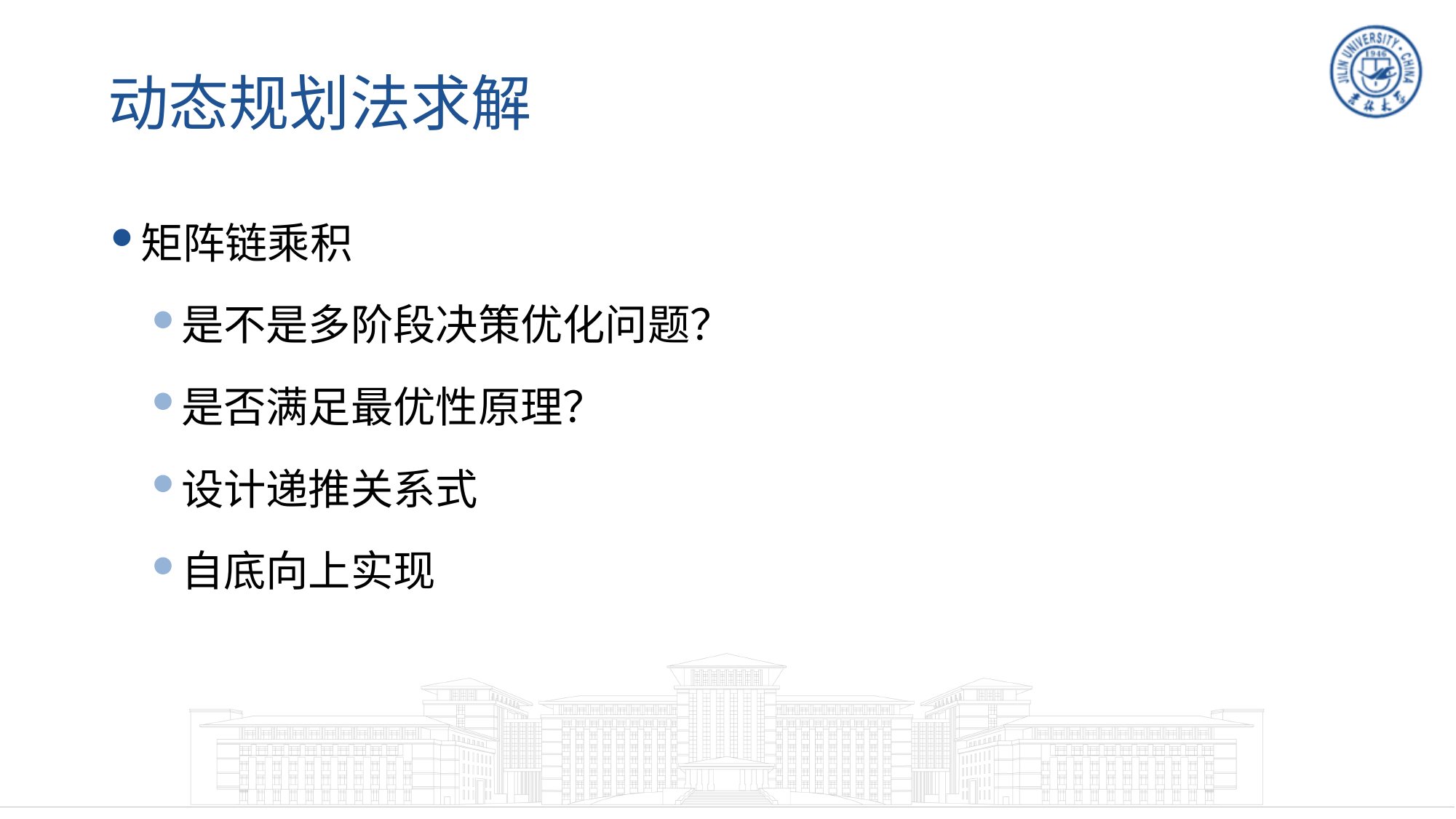

# 动态规划法求解
矩阵链乘积
是不是多阶段决策优化问题？
是否满足最优性原理？
设计递推关系式
自底向上实现

92